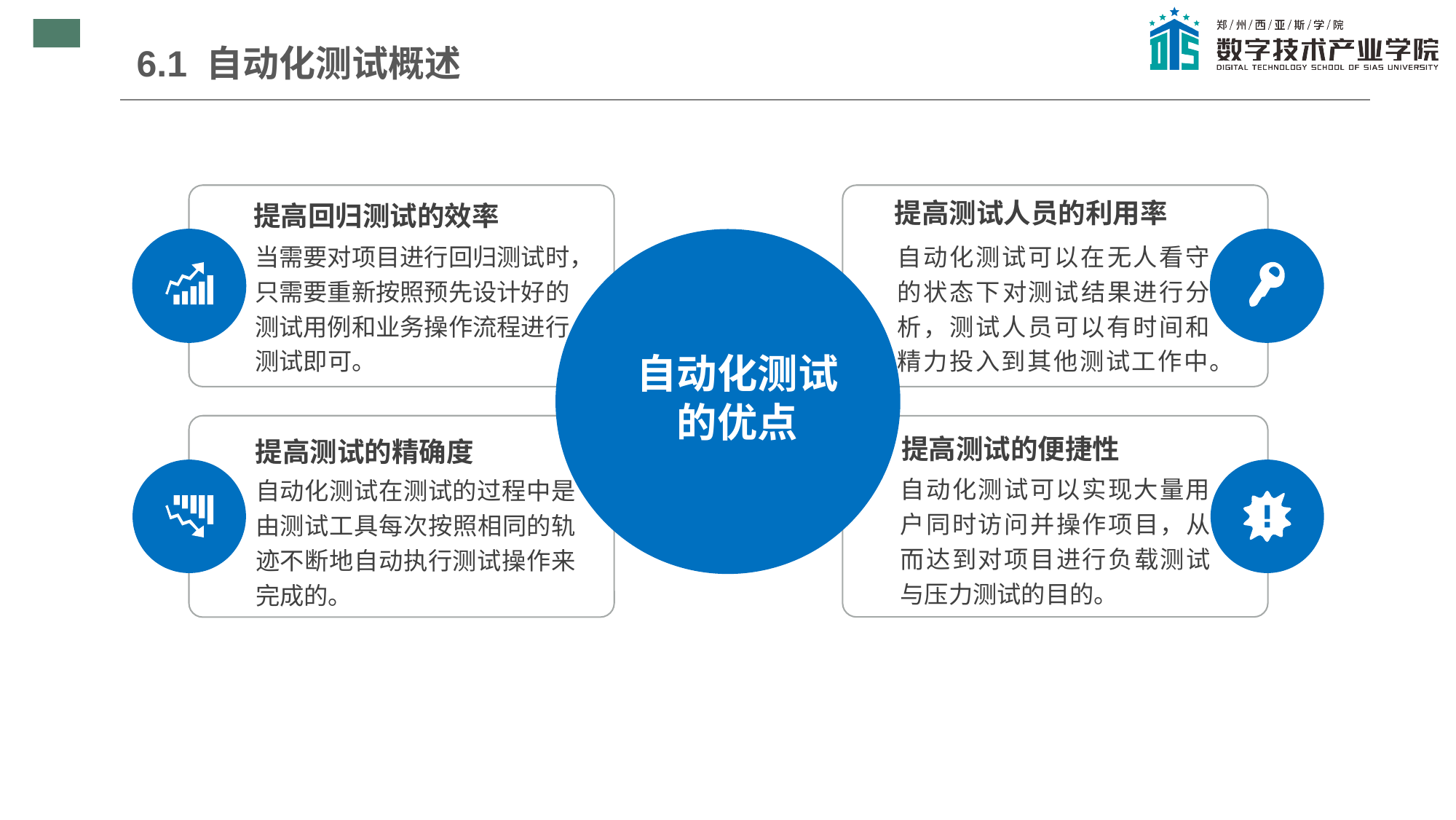

6.1 自动化测试概述

提高回归测试的效率
提高测试人员的利用率

自动化测试可以在无人看守的状态下对测试结果进行分析，测试人员可以有时间和精力投入到其他测试工作中。

当需要对项目进行回归测试时，只需要重新按照预先设计好的测试用例和业务操作流程进行测试即可。
自动化测试的优点

提高测试的精确度
提高测试的便捷性

自动化测试可以实现大量用户同时访问并操作项目，从而达到对项目进行负载测试与压力测试的目的。
自动化测试在测试的过程中是由测试工具每次按照相同的轨迹不断地自动执行测试操作来完成的。